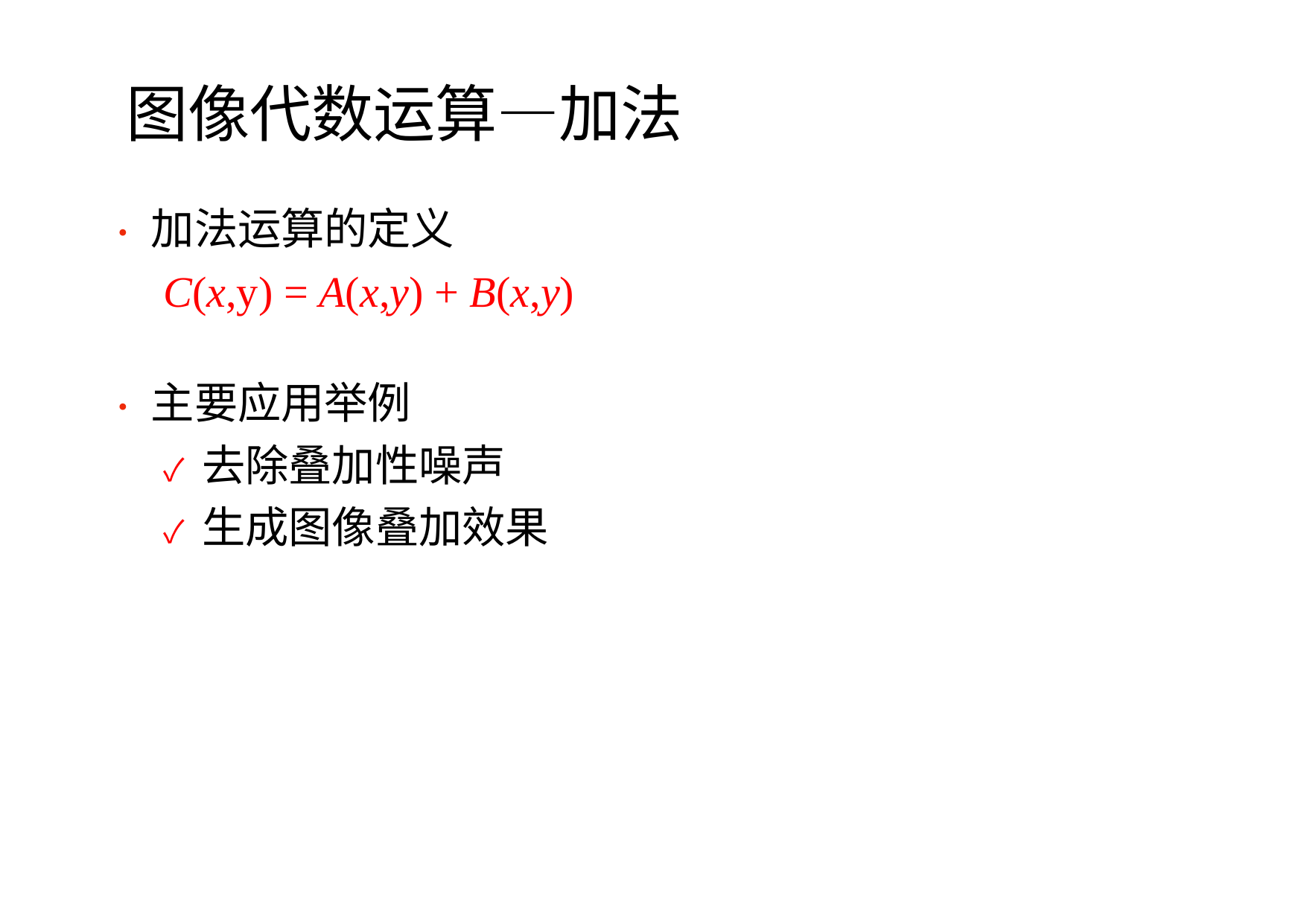

图像代数运算—加法
•	加法运算的定义
C(x,y) = A(x,y) + B(x,y)

•	主要应用举例
✓ 去除叠加性噪声
✓ 生成图像叠加效果